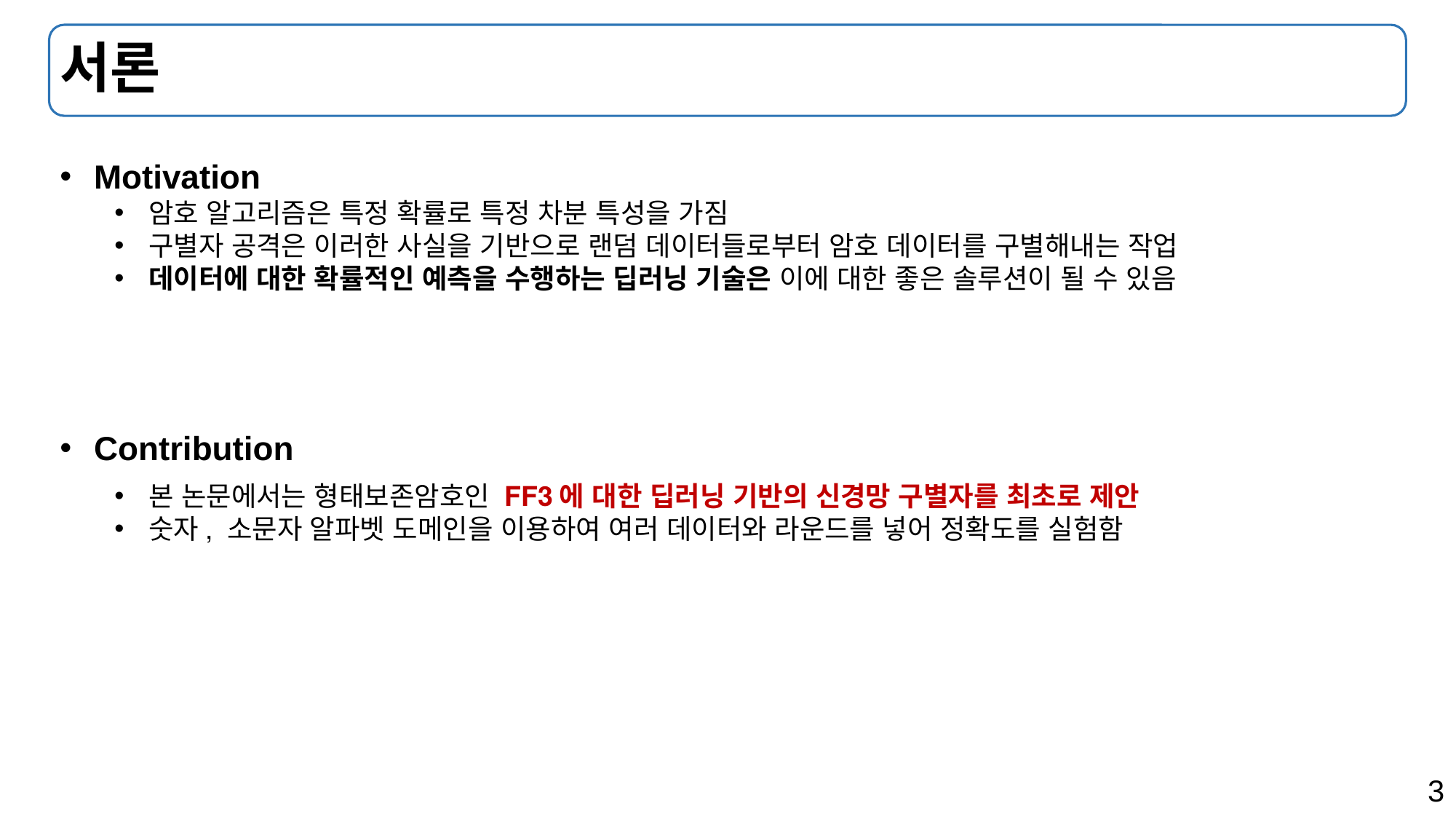

# 서론
Motivation
암호 알고리즘은 특정 확률로 특정 차분 특성을 가짐
구별자 공격은 이러한 사실을 기반으로 랜덤 데이터들로부터 암호 데이터를 구별해내는 작업
데이터에 대한 확률적인 예측을 수행하는 딥러닝 기술은 이에 대한 좋은 솔루션이 될 수 있음
Contribution
본 논문에서는 형태보존암호인 FF3에 대한 딥러닝 기반의 신경망 구별자를 최초로 제안
숫자, 소문자 알파벳 도메인을 이용하여 여러 데이터와 라운드를 넣어 정확도를 실험함